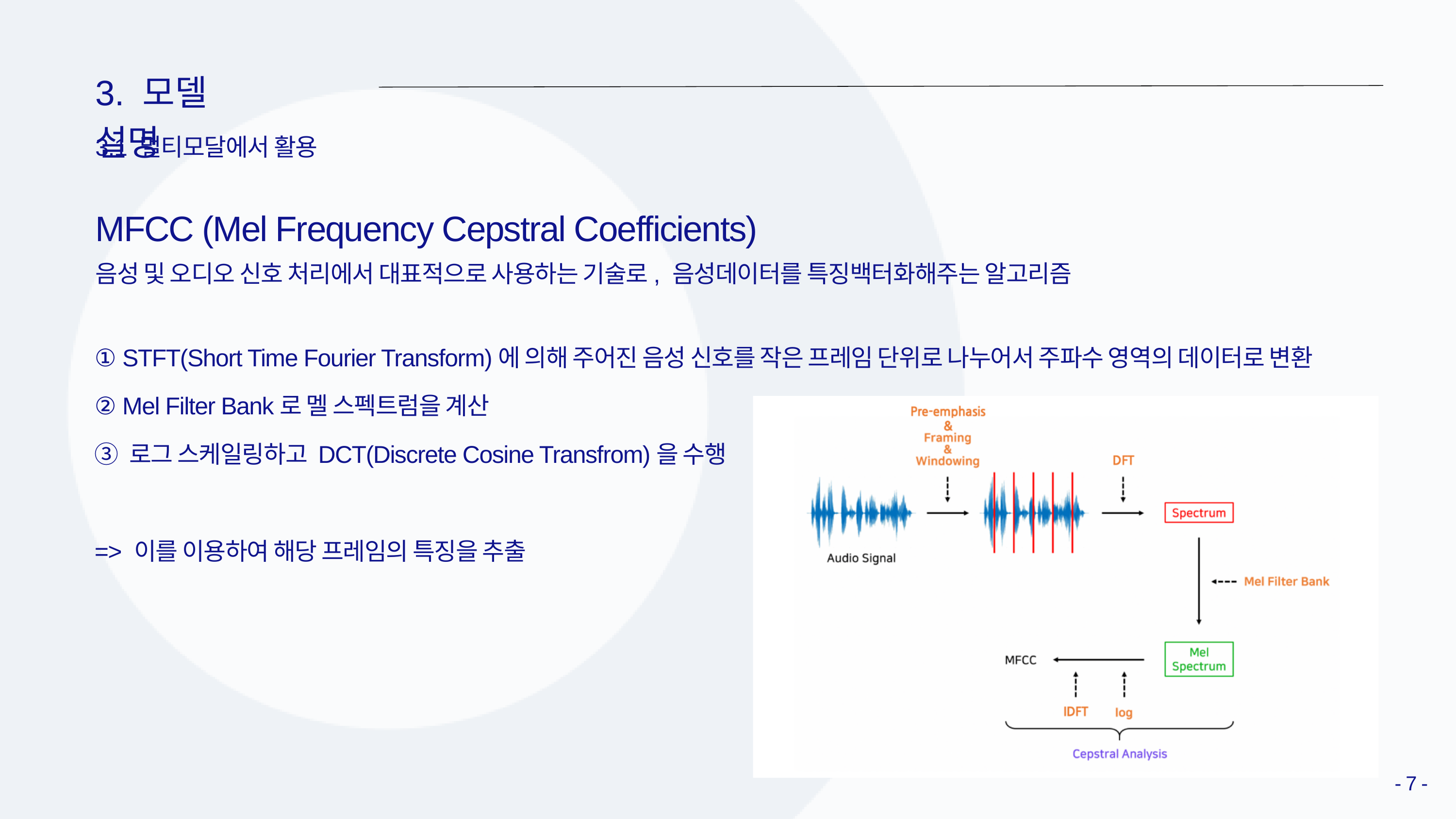

3. 모델 설명

3.1 멀티모달에서 활용
MFCC (Mel Frequency Cepstral Coefficients)
음성 및 오디오 신호 처리에서 대표적으로 사용하는 기술로, 음성데이터를 특징백터화해주는 알고리즘
① STFT(Short Time Fourier Transform)에 의해 주어진 음성 신호를 작은 프레임 단위로 나누어서 주파수 영역의 데이터로 변환
② Mel Filter Bank로 멜 스펙트럼을 계산
③ 로그 스케일링하고 DCT(Discrete Cosine Transfrom)을 수행

=> 이를 이용하여 해당 프레임의 특징을 추출

- 7 -